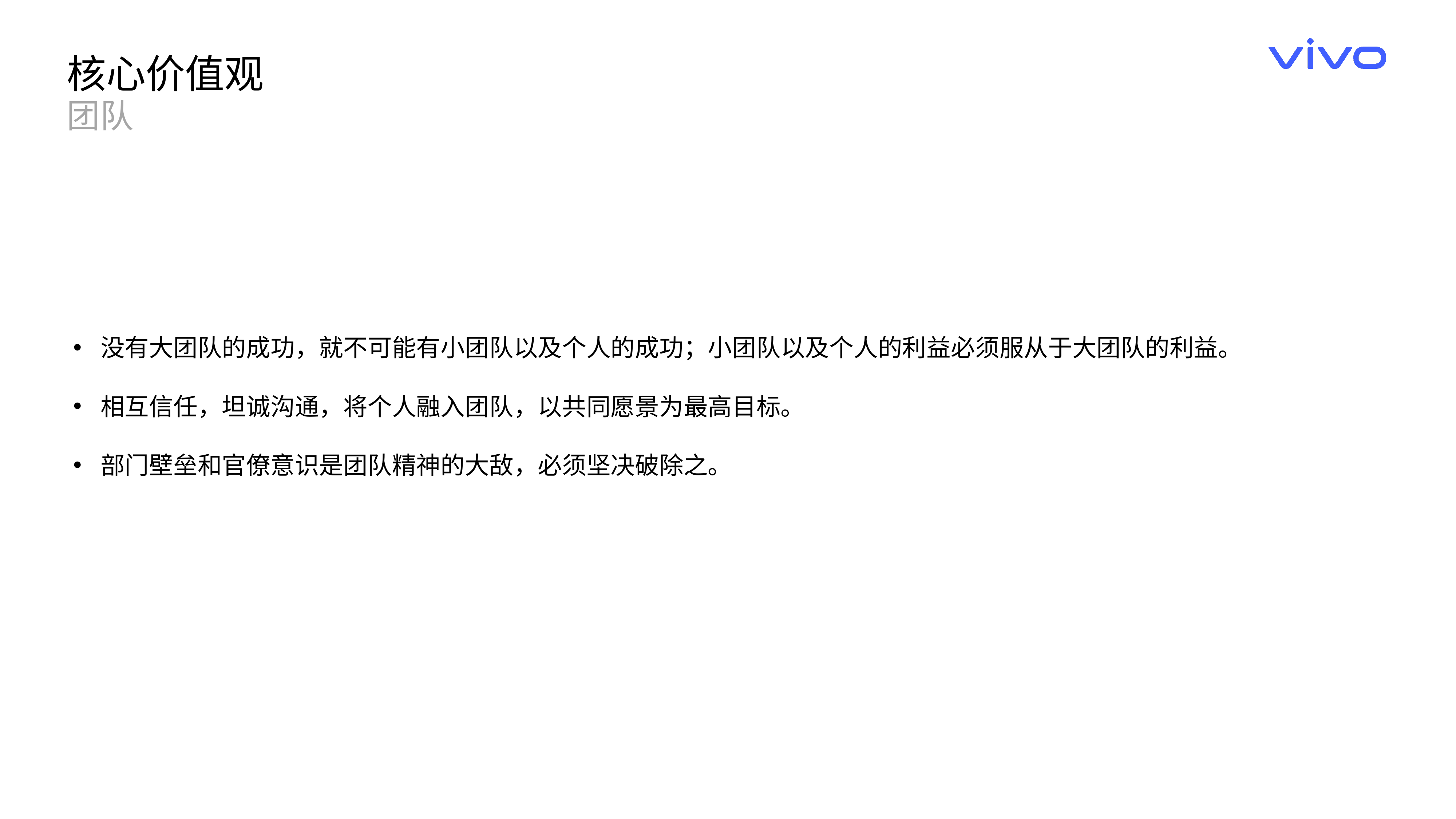

核心价值观
团队
没有大团队的成功，就不可能有小团队以及个人的成功；小团队以及个人的利益必须服从于大团队的利益。
相互信任，坦诚沟通，将个人融入团队，以共同愿景为最高目标。
部门壁垒和官僚意识是团队精神的大敌，必须坚决破除之。